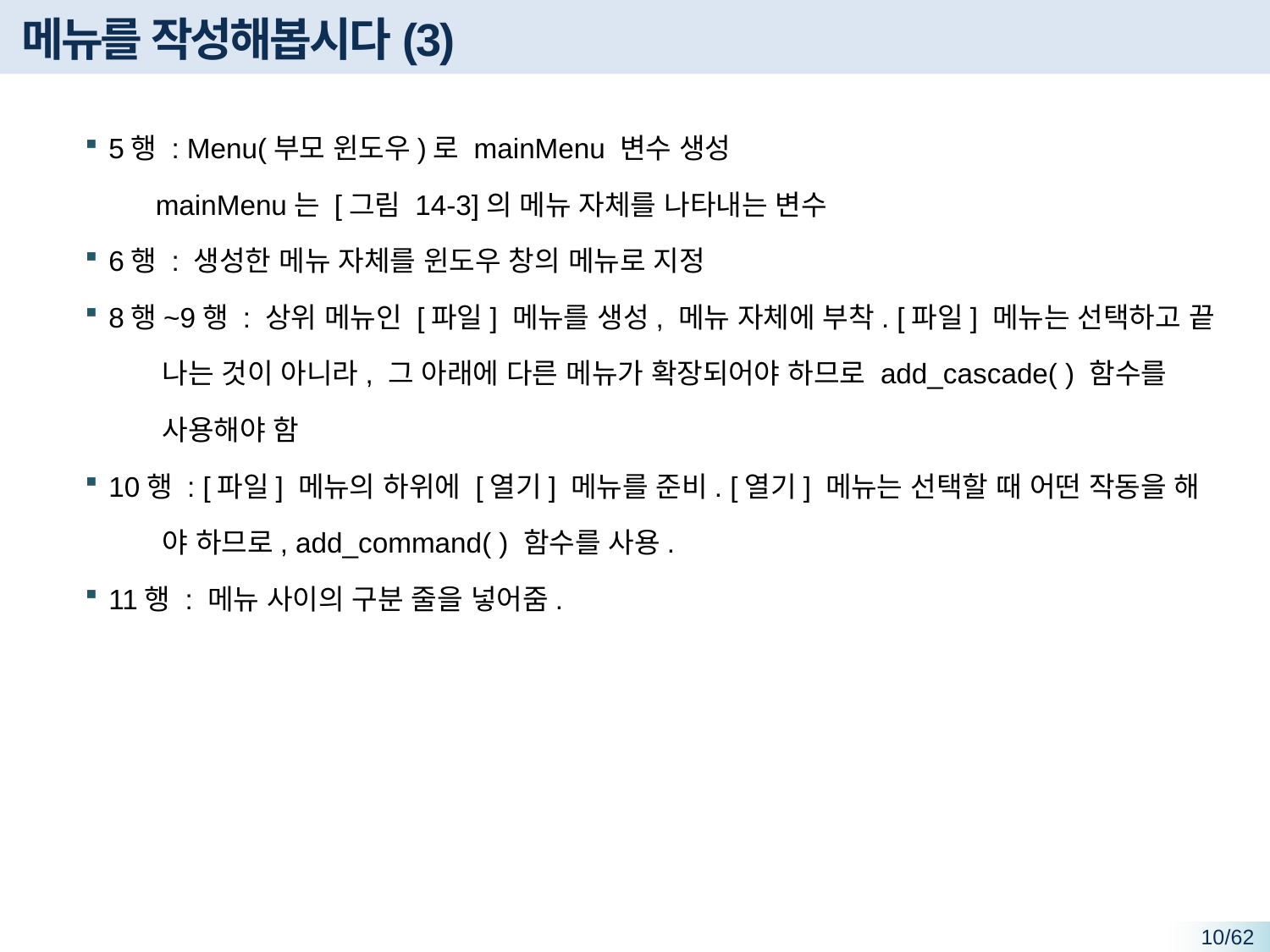

# 메뉴를 작성해봅시다(3)
5행 : Menu(부모 윈도우)로 mainMenu 변수 생성
         mainMenu는 [그림 14-3]의 메뉴 자체를 나타내는 변수
6행 : 생성한 메뉴 자체를 윈도우 창의 메뉴로 지정
8행~9행 : 상위 메뉴인 [파일] 메뉴를 생성, 메뉴 자체에 부착. [파일] 메뉴는 선택하고 끝
         나는 것이 아니라, 그 아래에 다른 메뉴가 확장되어야 하므로 add_cascade( ) 함수를
         사용해야 함
10행 : [파일] 메뉴의 하위에 [열기] 메뉴를 준비. [열기] 메뉴는 선택할 때 어떤 작동을 해
         야 하므로, add_command( ) 함수를 사용.
11행 : 메뉴 사이의 구분 줄을 넣어줌.